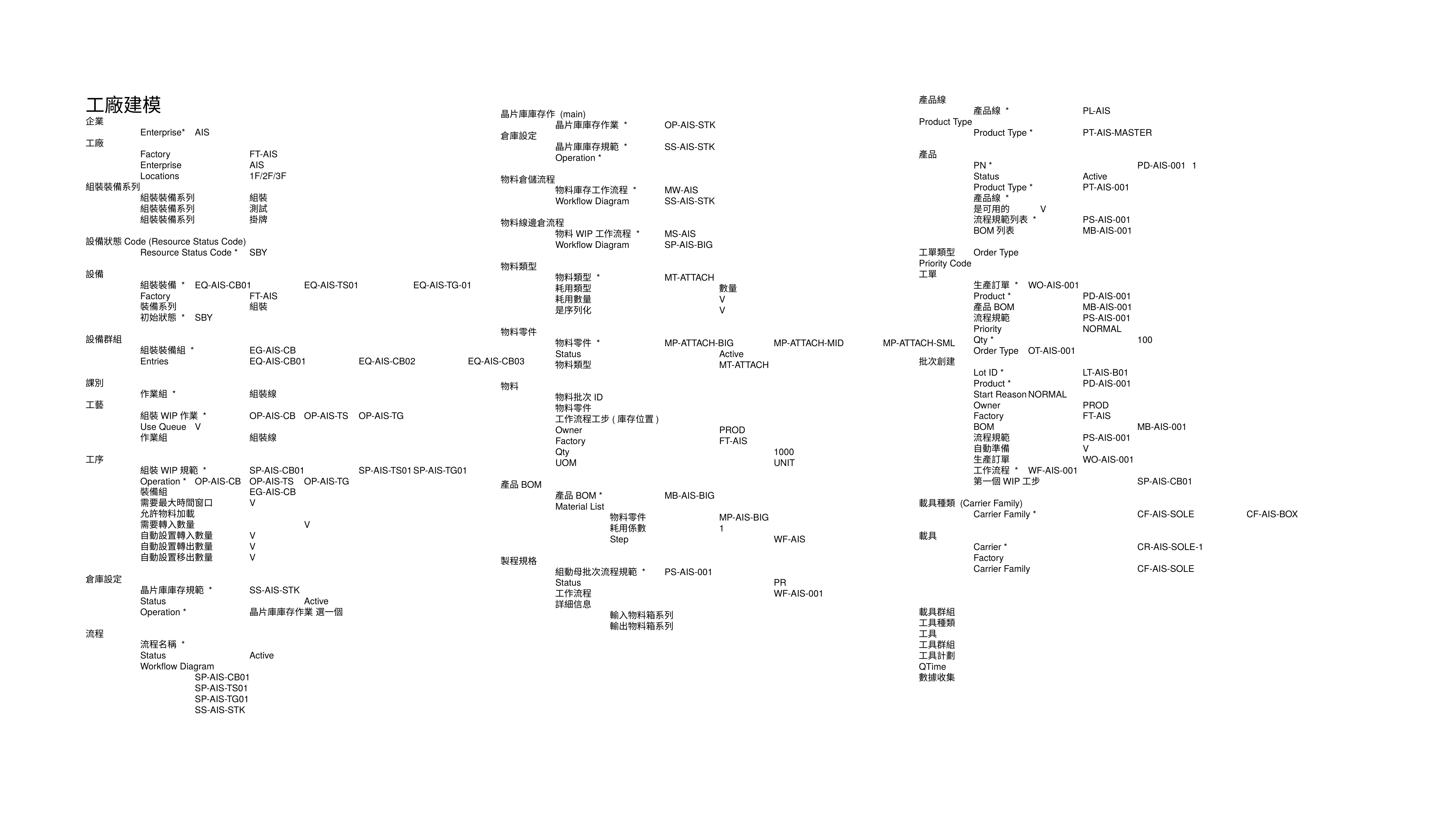

工廠建模
企業
	Enterprise*	AIS
工廠
	Factory		FT-AIS
	Enterprise		AIS
	Locations		1F/2F/3F
組裝裝備系列
	組裝裝備系列	組裝
	組裝裝備系列	測試
	組裝裝備系列	掛牌

設備狀態Code (Resource Status Code)
	Resource Status Code *	SBY

設備
	組裝裝備 *	EQ-AIS-CB01	EQ-AIS-TS01	EQ-AIS-TG-01
	Factory		FT-AIS
	裝備系列		組裝
	初始狀態 *	SBY

設備群組
	組裝裝備組 * 	EG-AIS-CB
	Entries		EQ-AIS-CB01	EQ-AIS-CB02	EQ-AIS-CB03

課別
	作業組 *		組裝線
工藝
	組裝WIP作業 *	OP-AIS-CB	OP-AIS-TS	OP-AIS-TG
	Use Queue	V
	作業組		組裝線

工序
	組裝WIP規範 *	SP-AIS-CB01	SP-AIS-TS01	SP-AIS-TG01
	Operation *	OP-AIS-CB	OP-AIS-TS	OP-AIS-TG
	裝備組		EG-AIS-CB
	需要最大時間窗口	V
	允許物料加載
	需要轉入數量		V
	自動設置轉入數量	V
	自動設置轉出數量	V
	自動設置移出數量	V

倉庫設定
	晶片庫庫存規範 *	SS-AIS-STK
	Status			Active
	Operation *		晶片庫庫存作業 選一個

流程
	流程名稱 *
	Status 		Active
	Workflow Diagram
		SP-AIS-CB01
		SP-AIS-TS01
		SP-AIS-TG01
		SS-AIS-STK

產品線
	產品線 * 		PL-AIS
Product Type
	Product Type *	PT-AIS-MASTER

產品
	PN *			PD-AIS-001	1
	Status		Active
	Product Type *	PT-AIS-001
	產品線 *
	是可用的           V
	流程規範列表 *	PS-AIS-001
	BOM列表		MB-AIS-001

工單類型	Order Type
Priority Code
工單
	生產訂單 *	WO-AIS-001
	Product *		PD-AIS-001
	產品BOM		MB-AIS-001
	流程規範		PS-AIS-001
	Priority		NORMAL
	Qty *			100
	Order Type	OT-AIS-001
批次創建
	Lot ID *		LT-AIS-B01
	Product *		PD-AIS-001
	Start Reason	NORMAL
	Owner		PROD
	Factory		FT-AIS
	BOM			MB-AIS-001
	流程規範		PS-AIS-001
	自動準備		V
	生產訂單		WO-AIS-001
	工作流程 *	WF-AIS-001
	第一個WIP工步		SP-AIS-CB01

載具種類 (Carrier Family)
	Carrier Family *		CF-AIS-SOLE	CF-AIS-BOX

載具
	Carrier *			CR-AIS-SOLE-1
	Factory
	Carrier Family		CF-AIS-SOLE

載具群組
工具種類
工具
工具群組
工具計劃
QTime
數據收集
晶片庫庫存作 (main)
	晶片庫庫存作業 * 	OP-AIS-STK
倉庫設定
	晶片庫庫存規範 *	SS-AIS-STK
	Operation *

物料倉儲流程
	物料庫存工作流程 *	MW-AIS
	Workflow Diagram	SS-AIS-STK

物料線邊倉流程
	物料WIP工作流程 *	MS-AIS
	Workflow Diagram	SP-AIS-BIG

物料類型
	物料類型 *		MT-ATTACH
	耗用類型			數量
	耗用數量			V
	是序列化			V

物料零件
	物料零件 *		MP-ATTACH-BIG	MP-ATTACH-MID	MP-ATTACH-SML
	Status			Active
	物料類型			MT-ATTACH

物料
	物料批次ID
	物料零件
	工作流程工步(庫存位置)
	Owner			PROD
	Factory			FT-AIS
	Qty				1000
	UOM				UNIT

產品BOM
	產品BOM *		MB-AIS-BIG
	Material List
		物料零件		MP-AIS-BIG
		耗用係數		1
		Step			WF-AIS

製程規格
	組動母批次流程規範 *	PS-AIS-001
	Status 				PR
	工作流程				WF-AIS-001
	詳細信息
		輸入物料箱系列
		輸出物料箱系列